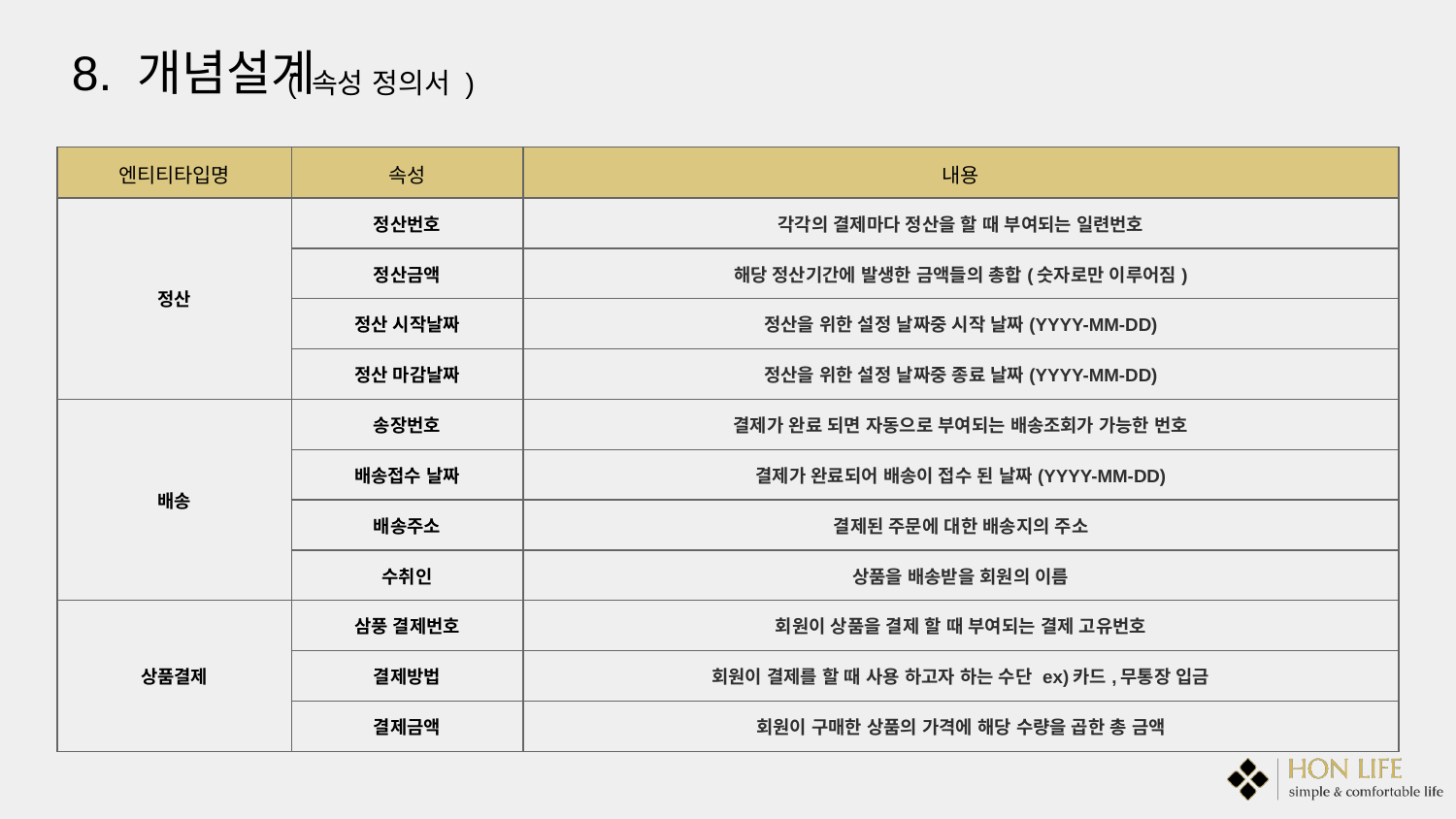

8. 개념설계
( 속성 정의서 )

| 엔티티타입명 | 속성 | 내용 |  |  |
| --- | --- | --- | --- | --- |
| 정산 | 정산번호 | 각각의 결제마다 정산을 할 때 부여되는 일련번호 |  |  |
|  | 정산금액 | 해당 정산기간에 발생한 금액들의 총합(숫자로만 이루어짐) |  |  |
|  | 정산 시작날짜 | 정산을 위한 설정 날짜중 시작 날짜(YYYY-MM-DD) |  |  |
|  | 정산 마감날짜 | 정산을 위한 설정 날짜중 종료 날짜(YYYY-MM-DD) |  |  |
| 배송 | 송장번호 | 결제가 완료 되면 자동으로 부여되는 배송조회가 가능한 번호 |  |  |
|  | 배송접수 날짜 | 결제가 완료되어 배송이 접수 된 날짜(YYYY-MM-DD) |  |  |
|  | 배송주소 | 결제된 주문에 대한 배송지의 주소 |  |  |
|  | 수취인 | 상품을 배송받을 회원의 이름 |  |  |
| 상품결제 | 삼풍 결제번호 | 회원이 상품을 결제 할 때 부여되는 결제 고유번호 |  |  |
|  | 결제방법 | 회원이 결제를 할 때 사용 하고자 하는 수단 ex)카드,무통장 입금 |  |  |
|  | 결제금액 | 회원이 구매한 상품의 가격에 해당 수량을 곱한 총 금액 |  |  |